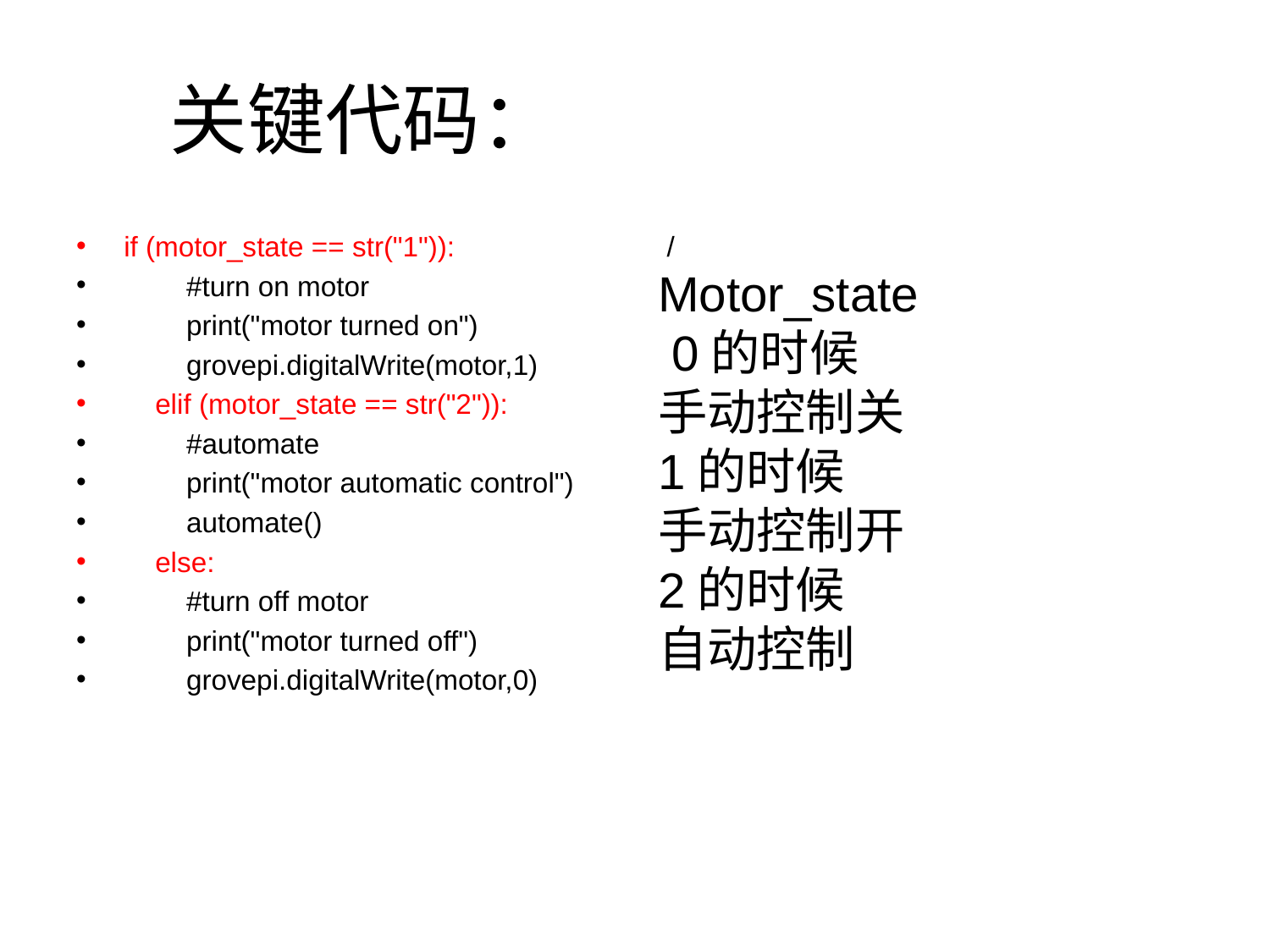

# 关键代码：
if (motor_state == str("1")):                           /
        #turn on motor
        print("motor turned on")
        grovepi.digitalWrite(motor,1)
    elif (motor_state == str("2")):
        #automate
        print("motor automatic control")
        automate()
    else:
        #turn off motor
        print("motor turned off")
        grovepi.digitalWrite(motor,0)
Motor_state
 0的时候
手动控制关
1的时候
手动控制开
2的时候
自动控制